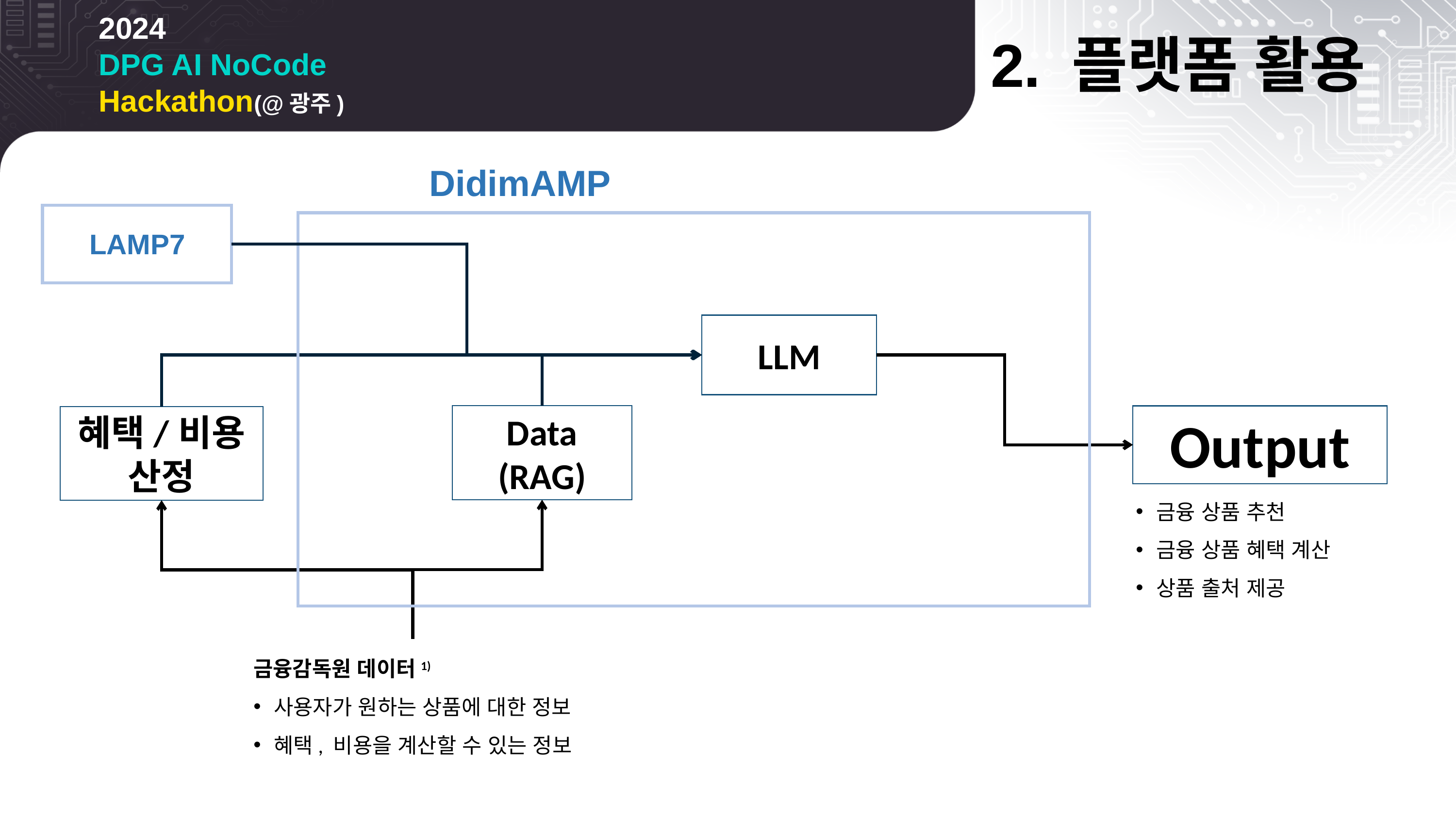

2. 플랫폼 활용
DidimAMP

LAMP7
LLM
Data
(RAG)
Output
금융 상품 추천
금융 상품 혜택 계산
상품 출처 제공
혜택/비용 산정
금융감독원 데이터1)
사용자가 원하는 상품에 대한 정보
혜택, 비용을 계산할 수 있는 정보